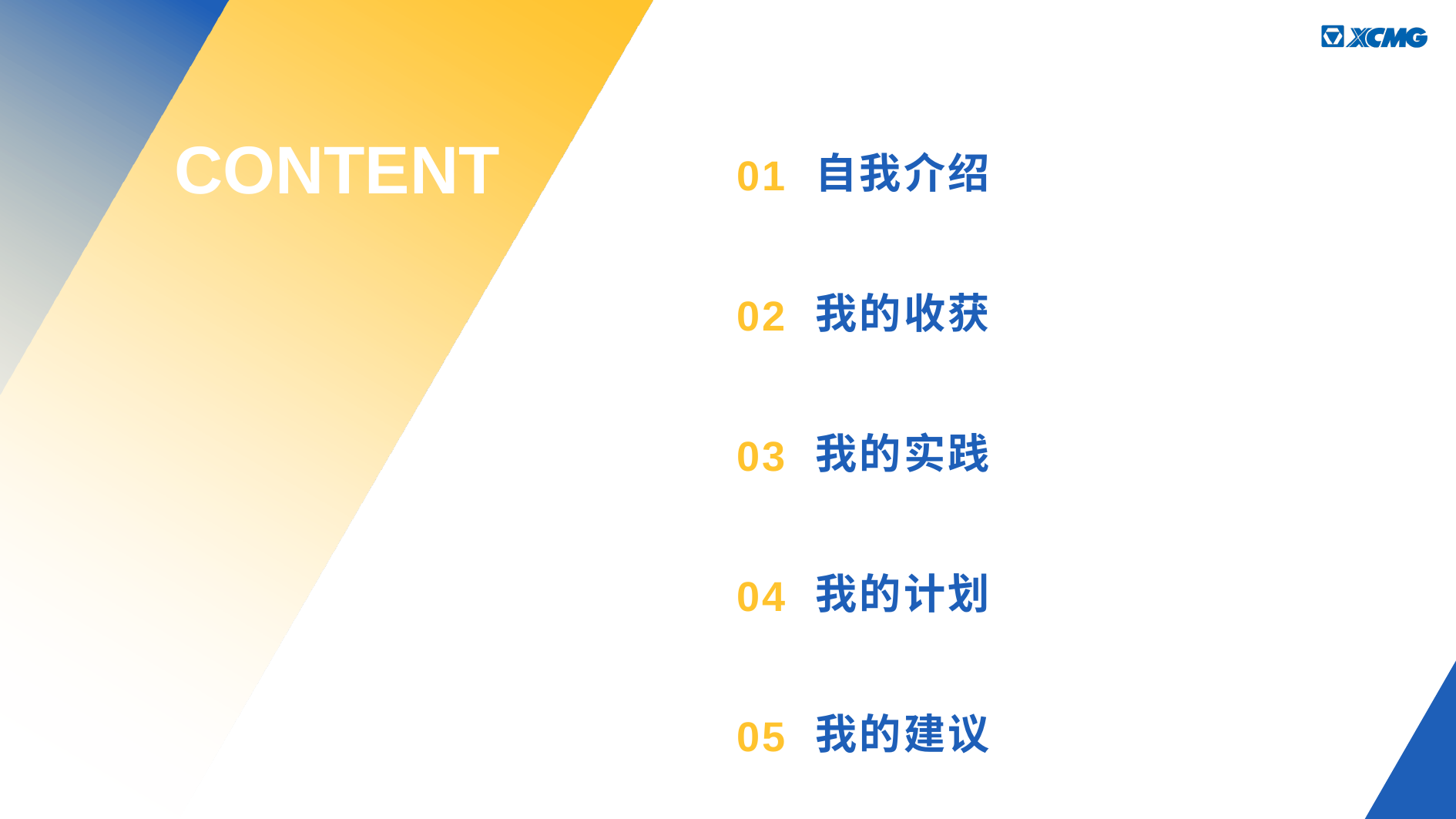

01
02
03
04
05
自我介绍
我的收获
我的实践
我的计划
我的建议
2